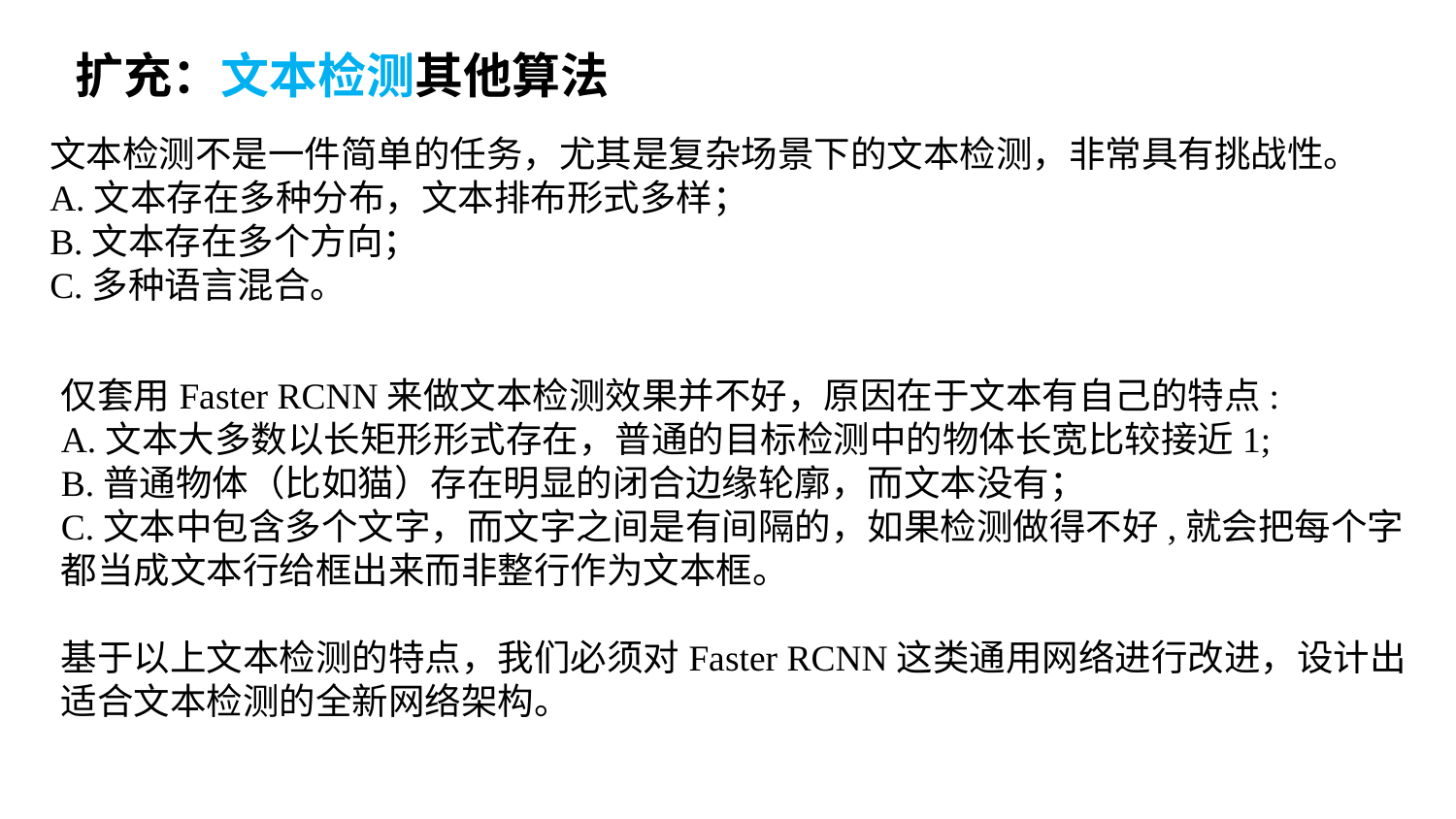

扩充：文本检测其他算法
文本检测不是一件简单的任务，尤其是复杂场景下的文本检测，非常具有挑战性。
A.文本存在多种分布，文本排布形式多样；
B.文本存在多个方向；
C.多种语言混合。
仅套用Faster RCNN来做文本检测效果并不好，原因在于文本有自己的特点:
A.文本大多数以长矩形形式存在，普通的目标检测中的物体长宽比较接近1;
B.普通物体（比如猫）存在明显的闭合边缘轮廓，而文本没有；
C.文本中包含多个文字，而文字之间是有间隔的，如果检测做得不好,就会把每个字都当成文本行给框出来而非整行作为文本框。

基于以上文本检测的特点，我们必须对Faster RCNN这类通用网络进行改进，设计出适合文本检测的全新网络架构。